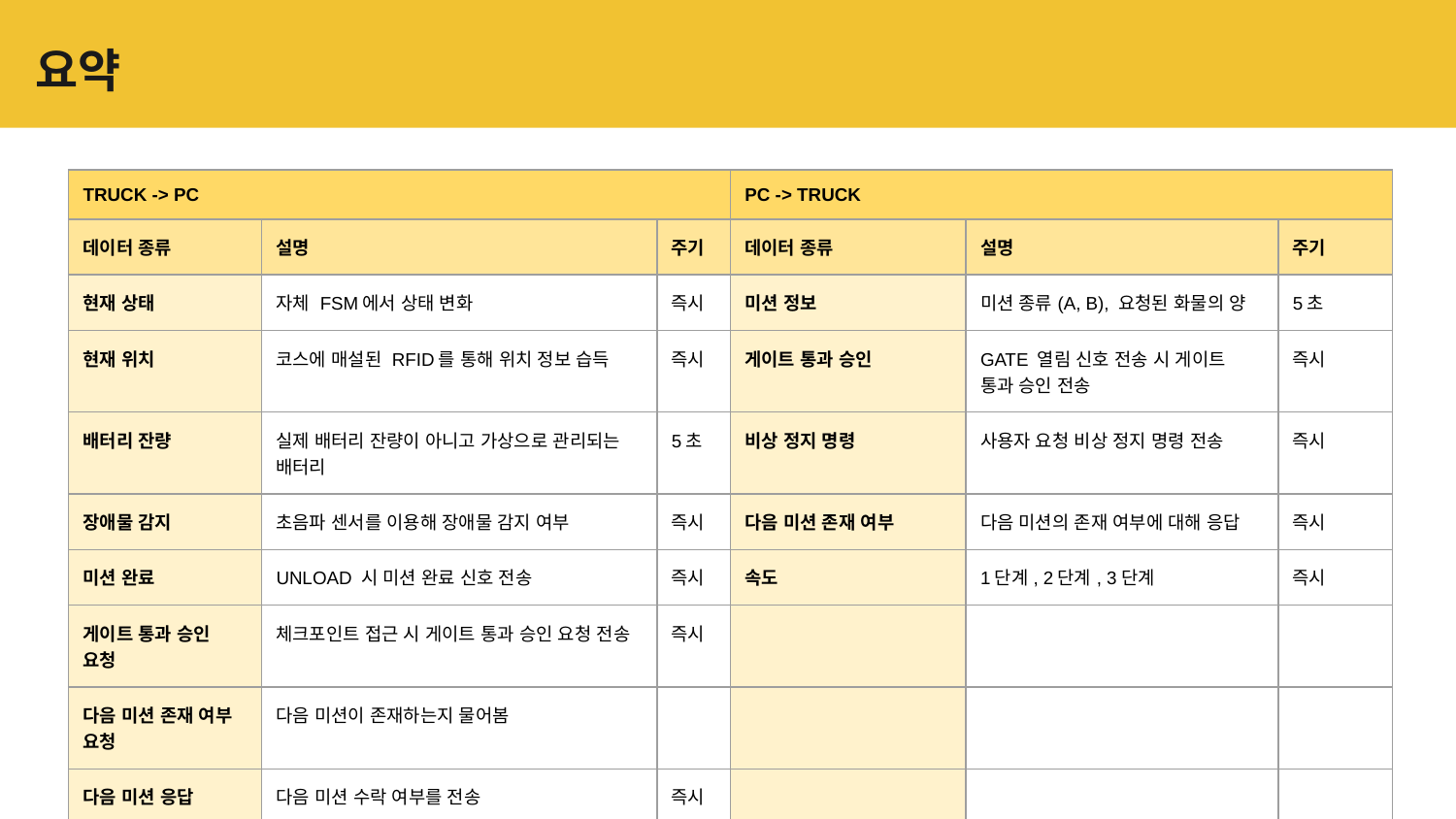

# 요약
| TRUCK -> PC |  |  | PC -> TRUCK |  |  |
| --- | --- | --- | --- | --- | --- |
| 데이터 종류 | 설명 | 주기 | 데이터 종류 | 설명 | 주기 |
| 현재 상태 | 자체 FSM에서 상태 변화 | 즉시 | 미션 정보 | 미션 종류(A, B), 요청된 화물의 양 | 5초 |
| 현재 위치 | 코스에 매설된 RFID를 통해 위치 정보 습득 | 즉시 | 게이트 통과 승인 | GATE 열림 신호 전송 시 게이트 통과 승인 전송 | 즉시 |
| 배터리 잔량 | 실제 배터리 잔량이 아니고 가상으로 관리되는 배터리 | 5초 | 비상 정지 명령 | 사용자 요청 비상 정지 명령 전송 | 즉시 |
| 장애물 감지 | 초음파 센서를 이용해 장애물 감지 여부 | 즉시 | 다음 미션 존재 여부 | 다음 미션의 존재 여부에 대해 응답 | 즉시 |
| 미션 완료 | UNLOAD 시 미션 완료 신호 전송 | 즉시 | 속도 | 1단계, 2단계, 3단계 | 즉시 |
| 게이트 통과 승인 요청 | 체크포인트 접근 시 게이트 통과 승인 요청 전송 | 즉시 |  |  |  |
| 다음 미션 존재 여부 요청 | 다음 미션이 존재하는지 물어봄 |  |  |  |  |
| 다음 미션 응답 | 다음 미션 수락 여부를 전송 | 즉시 |  |  |  |